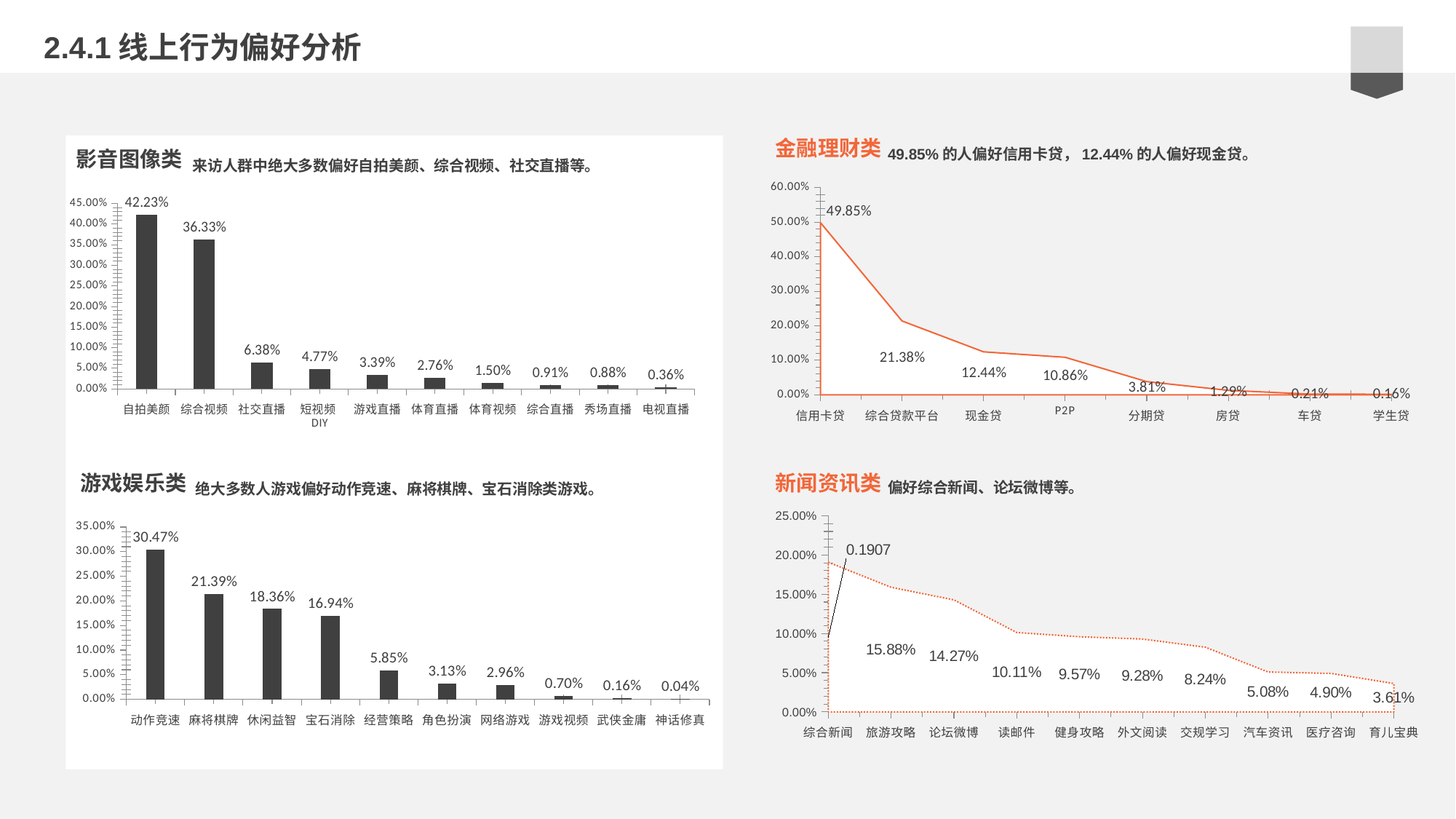

2.4.1线上行为偏好分析
39
金融理财类
49.85%的人偏好信用卡贷，12.44%的人偏好现金贷。

影音图像类
来访人群中绝大多数偏好自拍美颜、综合视频、社交直播等。

### Chart

| Category | 占比 |
|---|---|
| 自拍美颜 | 0.4223 |
| 综合视频 | 0.3633 |
| 社交直播 | 0.0638 |
| 短视频DIY | 0.0477 |
| 游戏直播 | 0.0339 |
| 体育直播 | 0.0276 |
| 体育视频 | 0.015 |
| 综合直播 | 0.0091 |
| 秀场直播 | 0.0088 |
| 电视直播 | 0.0036 |

### Chart

| Category | 占比 |
|---|---|
| 信用卡贷 | 0.4985 |
| 综合贷款平台 | 0.2138 |
| 现金贷 | 0.1244 |
| P2P | 0.1086 |
| 分期贷 | 0.0381 |
| 房贷 | 0.0129 |
| 车贷 | 0.0021 |
| 学生贷 | 0.0016 |

### Chart

| Category | 占比 |
|---|---|
| 动作竞速 | 0.3047 |
| 麻将棋牌 | 0.2139 |
| 休闲益智 | 0.1836 |
| 宝石消除 | 0.1694 |
| 经营策略 | 0.0585 |
| 角色扮演 | 0.0313 |
| 网络游戏 | 0.0296 |
| 游戏视频 | 0.007 |
| 武侠金庸 | 0.0016 |
| 神话修真 | 0.0004 |
游戏娱乐类
新闻资讯类
偏好综合新闻、论坛微博等。
绝大多数人游戏偏好动作竞速、麻将棋牌、宝石消除类游戏。

### Chart

| Category | 占比 |
|---|---|
| 综合新闻 | 0.1907 |
| 旅游攻略 | 0.1588 |
| 论坛微博 | 0.1427 |
| 读邮件 | 0.1011 |
| 健身攻略 | 0.0957 |
| 外文阅读 | 0.0928 |
| 交规学习 | 0.0824 |
| 汽车资讯 | 0.0508 |
| 医疗咨询 | 0.049 |
| 育儿宝典 | 0.0361 |